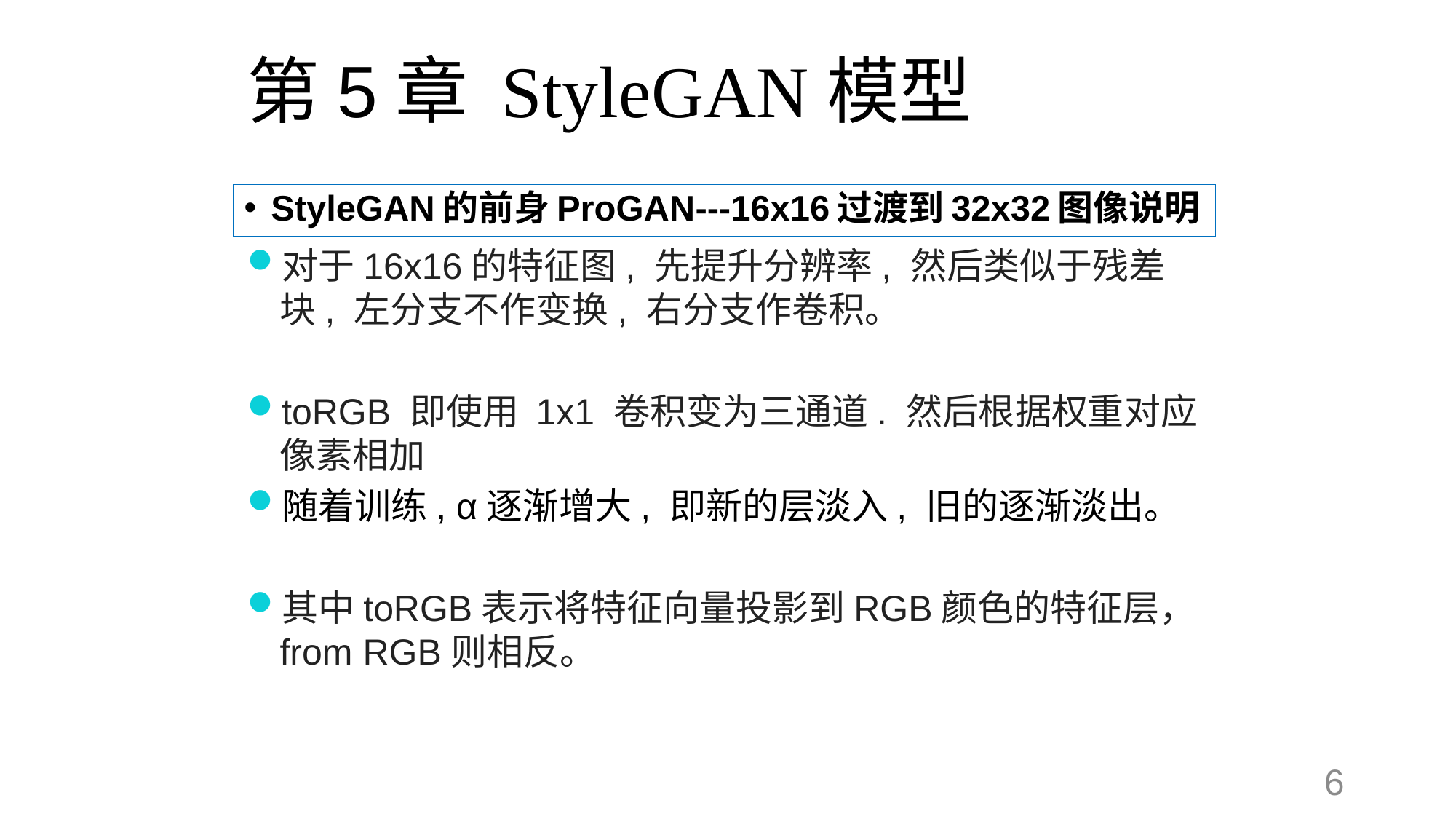

# 第5章 StyleGAN模型
StyleGAN的前身ProGAN---16x16过渡到32x32图像说明
对于16x16的特征图, 先提升分辨率, 然后类似于残差块, 左分支不作变换, 右分支作卷积。

toRGB 即使用 1x1 卷积变为三通道. 然后根据权重对应像素相加
随着训练, α逐渐增大, 即新的层淡入, 旧的逐渐淡出。

其中toRGB表示将特征向量投影到RGB颜色的特征层，from RGB则相反。
6